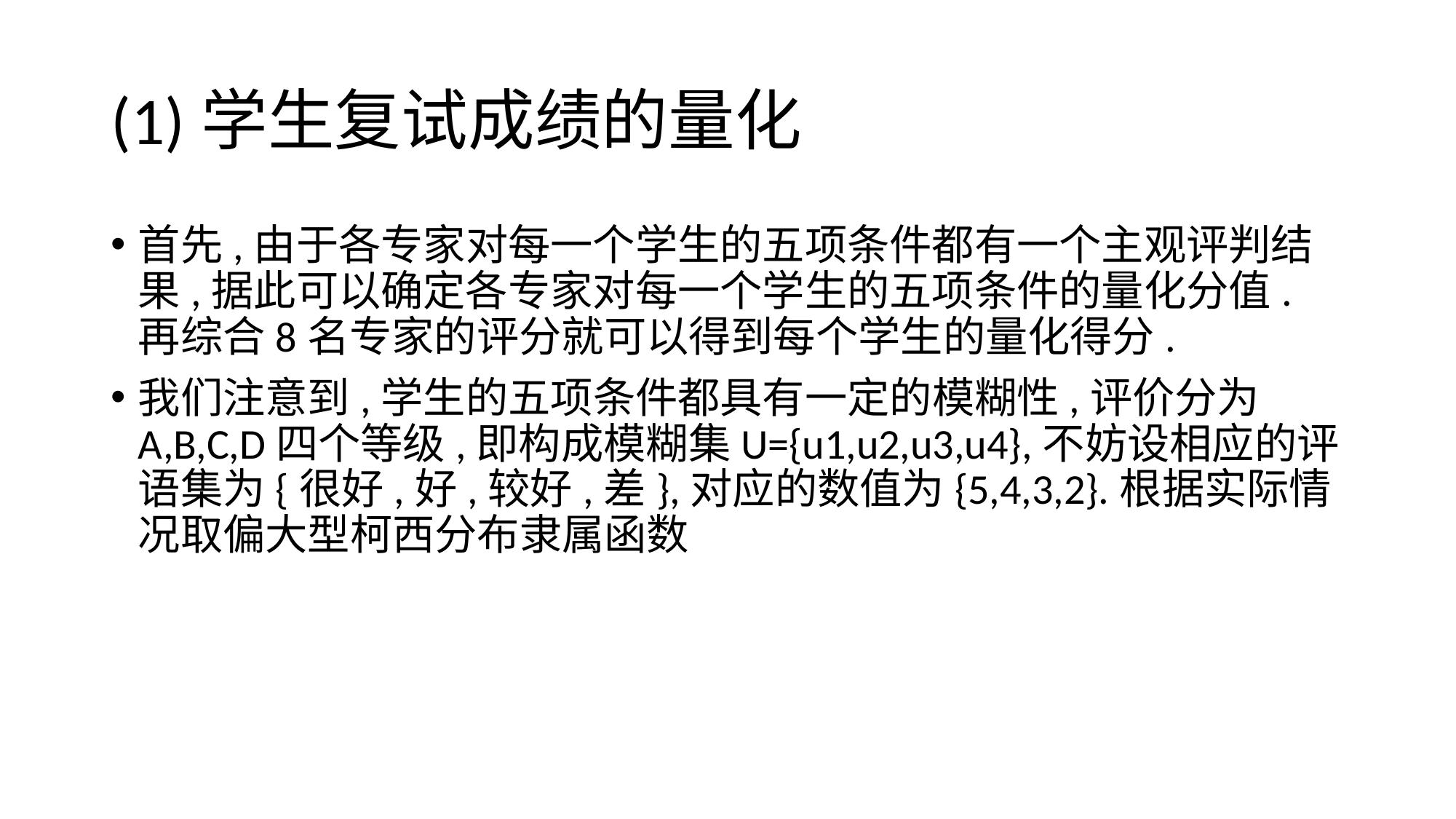

# (1)学生复试成绩的量化
首先,由于各专家对每一个学生的五项条件都有一个主观评判结果,据此可以确定各专家对每一个学生的五项条件的量化分值.再综合8名专家的评分就可以得到每个学生的量化得分.
我们注意到,学生的五项条件都具有一定的模糊性,评价分为A,B,C,D四个等级,即构成模糊集U={u1,u2,u3,u4},不妨设相应的评语集为{很好,好,较好,差},对应的数值为{5,4,3,2}.根据实际情况取偏大型柯西分布隶属函数